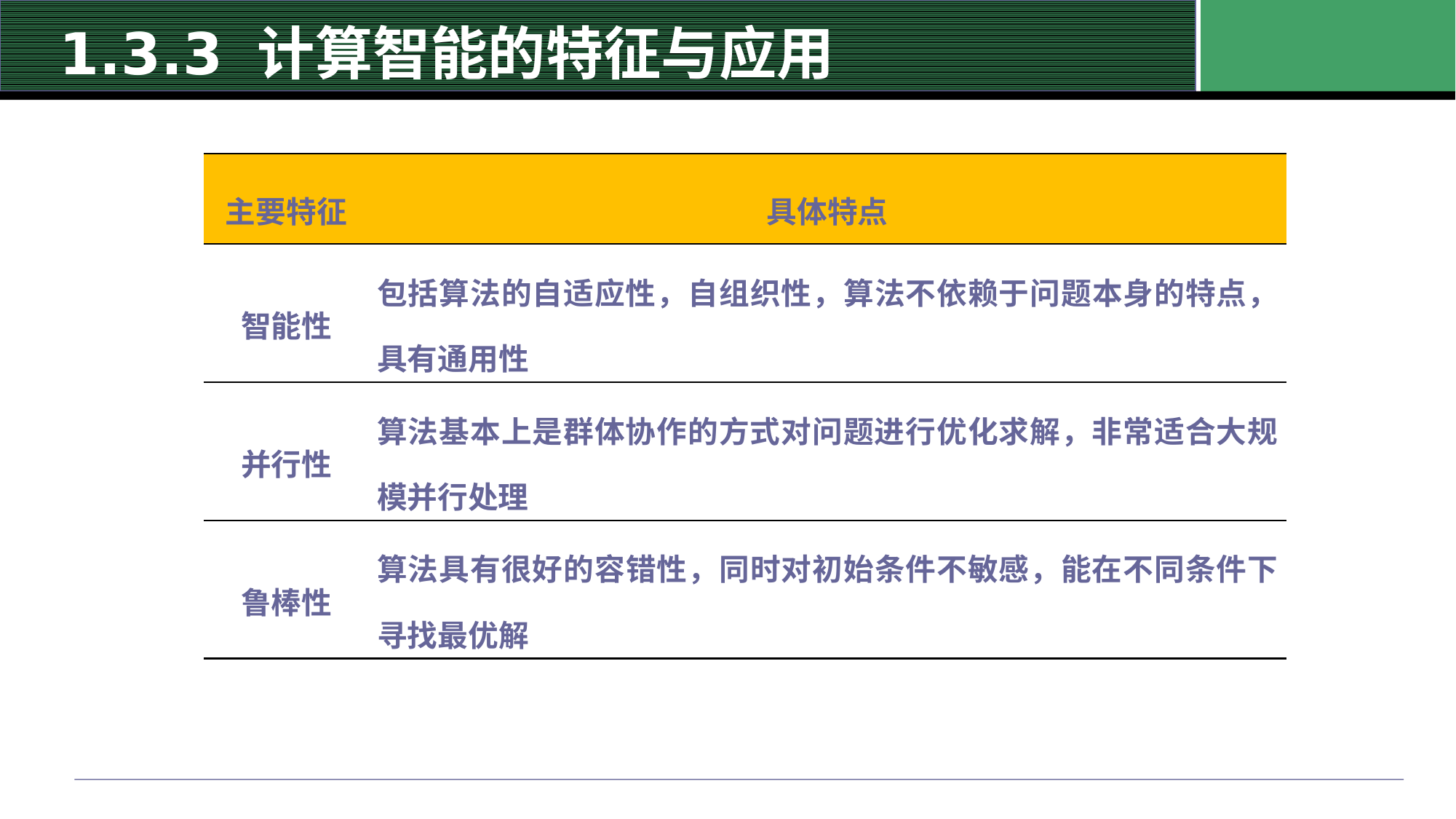

# 1.3.3 计算智能的特征与应用
| 主要特征 | 具体特点 |
| --- | --- |
| 智能性 | 包括算法的自适应性，自组织性，算法不依赖于问题本身的特点，具有通用性 |
| 并行性 | 算法基本上是群体协作的方式对问题进行优化求解，非常适合大规模并行处理 |
| 鲁棒性 | 算法具有很好的容错性，同时对初始条件不敏感，能在不同条件下寻找最优解 |